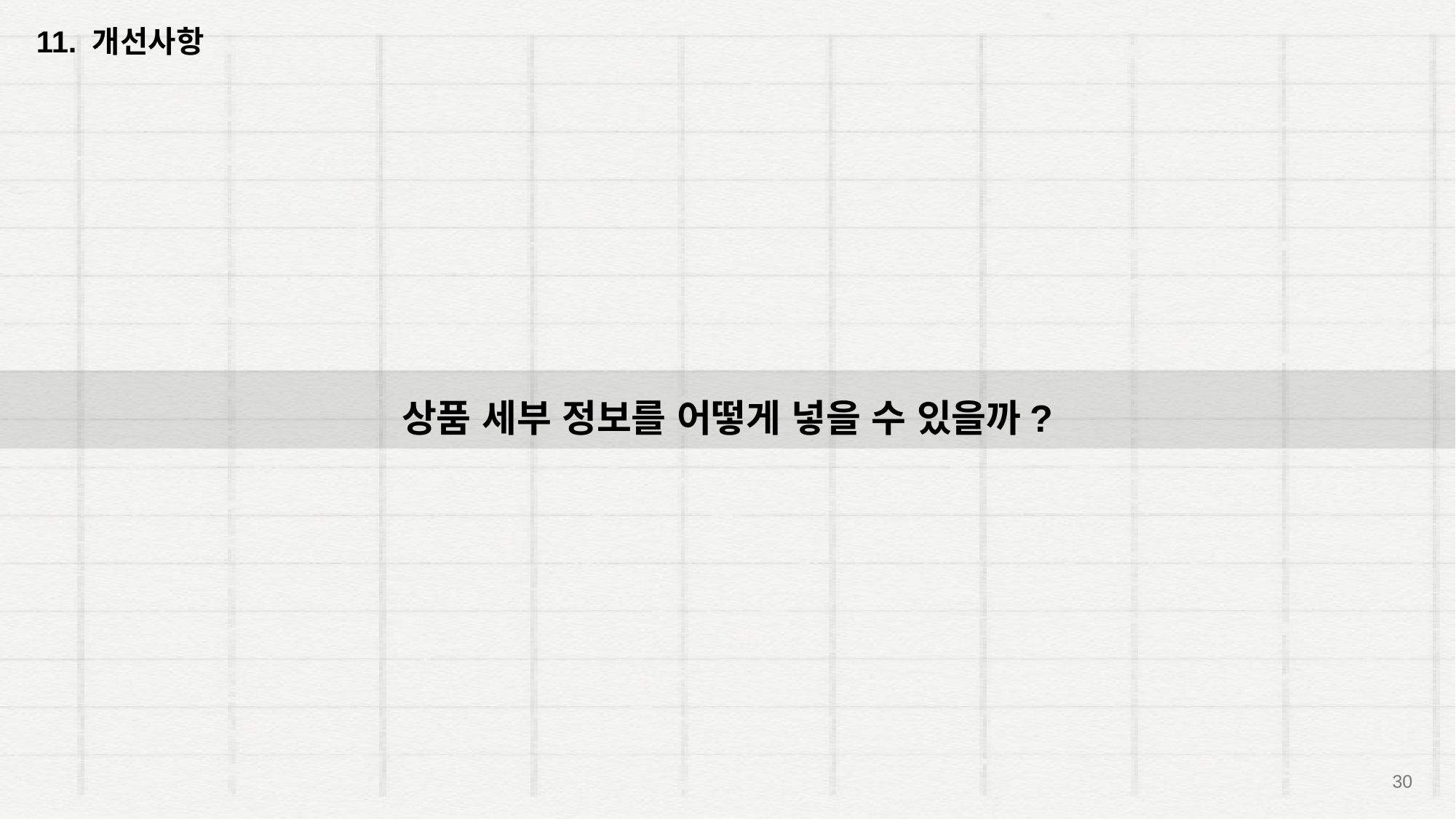

11. 개선사항

상품 세부 정보를 어떻게 넣을 수 있을까?
30